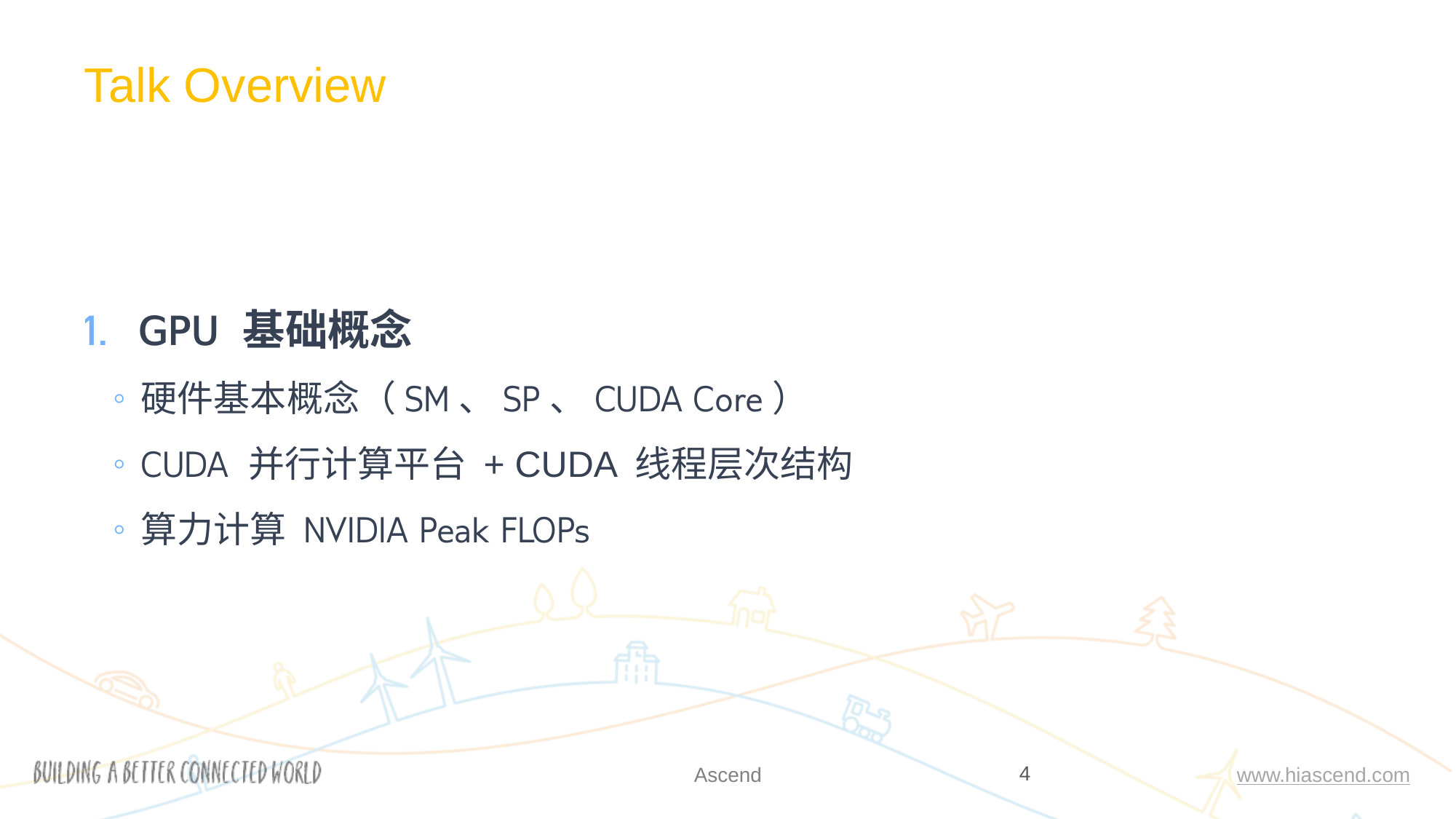

Talk Overview
GPU 基础概念
硬件基本概念（SM、SP、CUDA Core）
CUDA 并行计算平台 + CUDA 线程层次结构
算力计算 NVIDIA Peak FLOPs